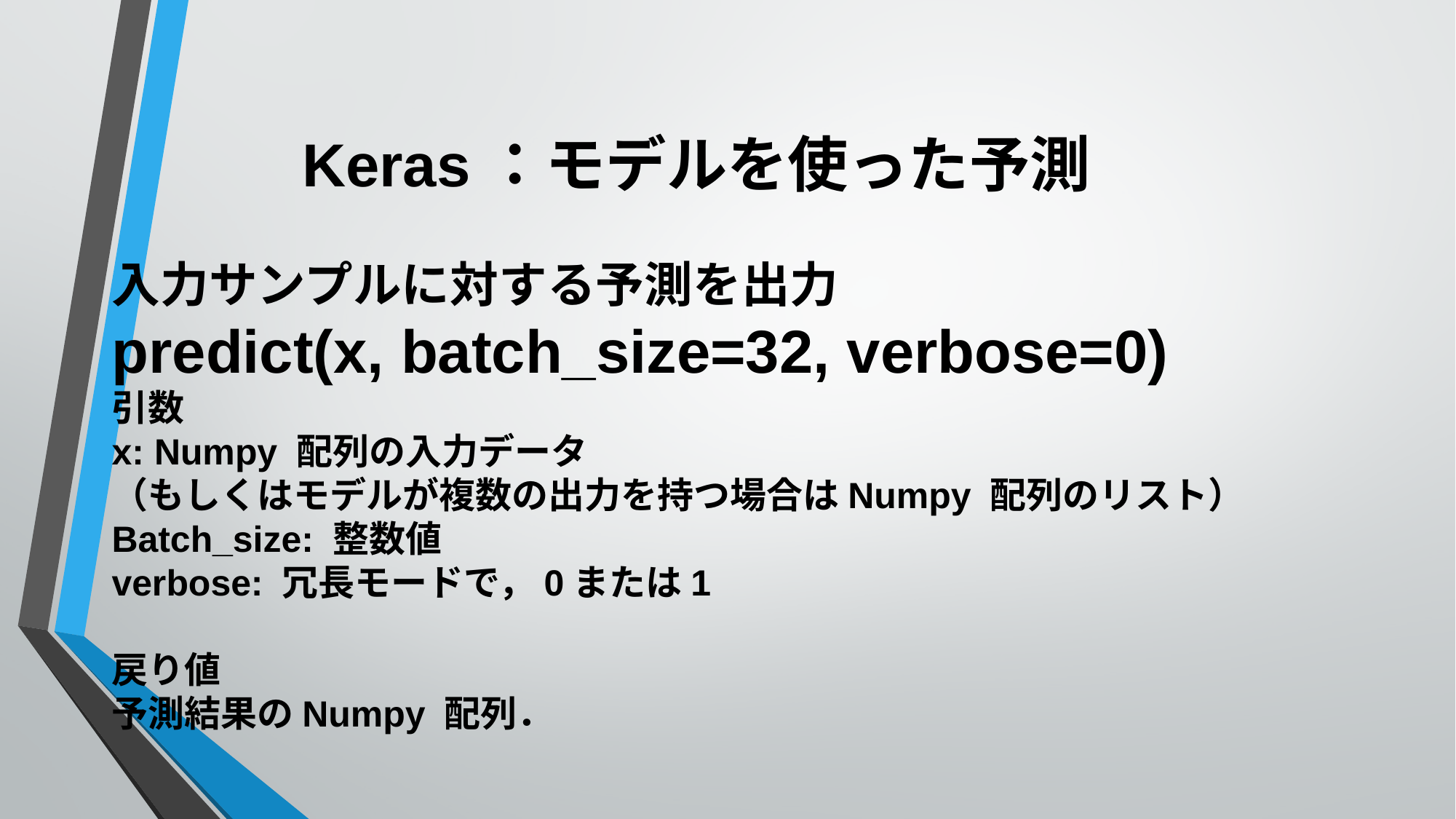

# Keras：モデルを使った予測
入力サンプルに対する予測を出力
predict(x, batch_size=32, verbose=0)
引数
x: Numpy 配列の入力データ
（もしくはモデルが複数の出力を持つ場合はNumpy 配列のリスト）
Batch_size: 整数値
verbose: 冗長モードで，0または1

戻り値
予測結果のNumpy 配列．